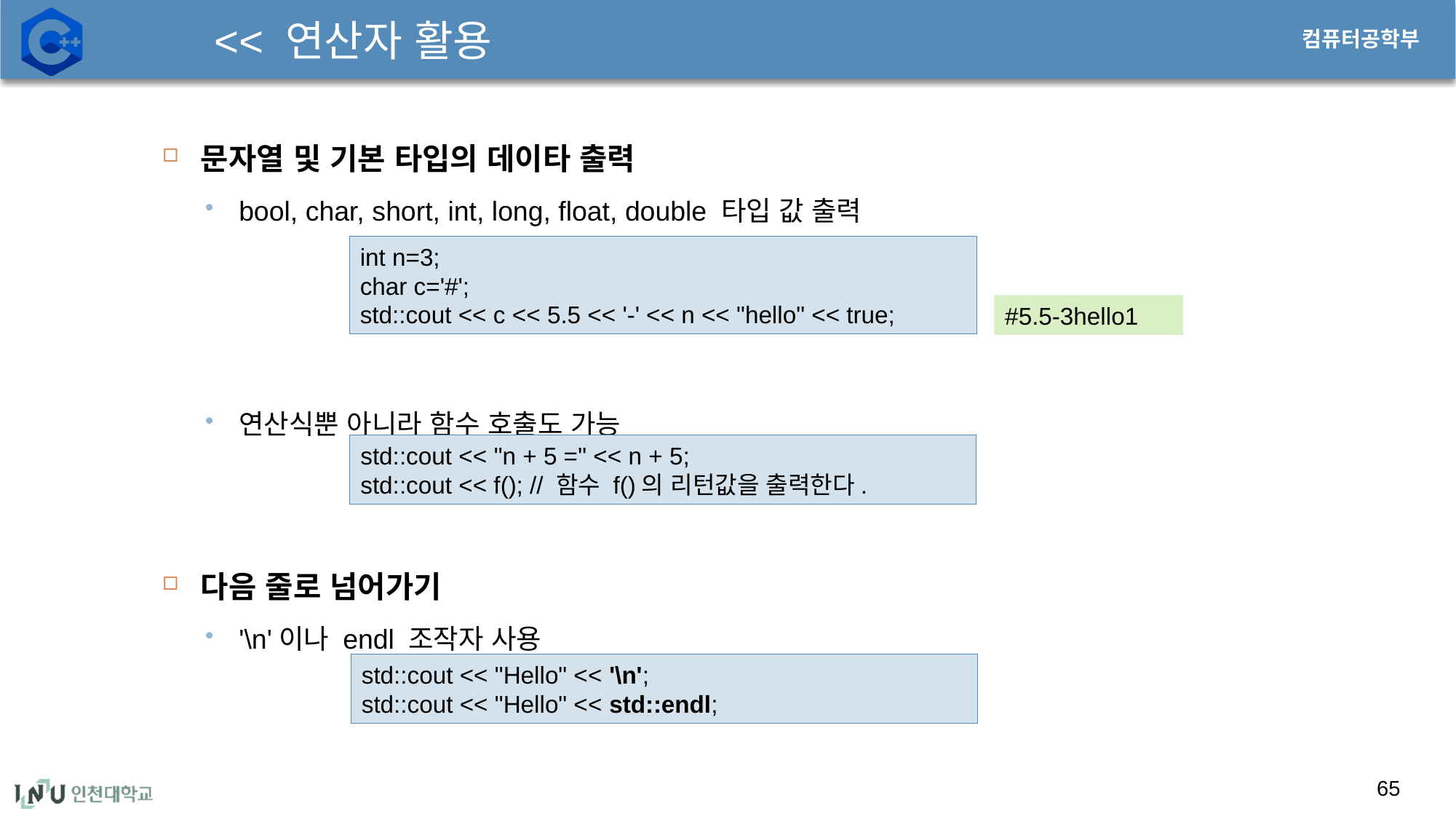

# << 연산자 활용
65
문자열 및 기본 타입의 데이타 출력
bool, char, short, int, long, float, double 타입 값 출력

연산식뿐 아니라 함수 호출도 가능

다음 줄로 넘어가기
'\n'이나 endl 조작자 사용
int n=3;
char c='#';
std::cout << c << 5.5 << '-' << n << "hello" << true;
#5.5-3hello1
std::cout << "n + 5 =" << n + 5;
std::cout << f(); // 함수 f()의 리턴값을 출력한다.
std::cout << "Hello" << '\n';
std::cout << "Hello" << std::endl;